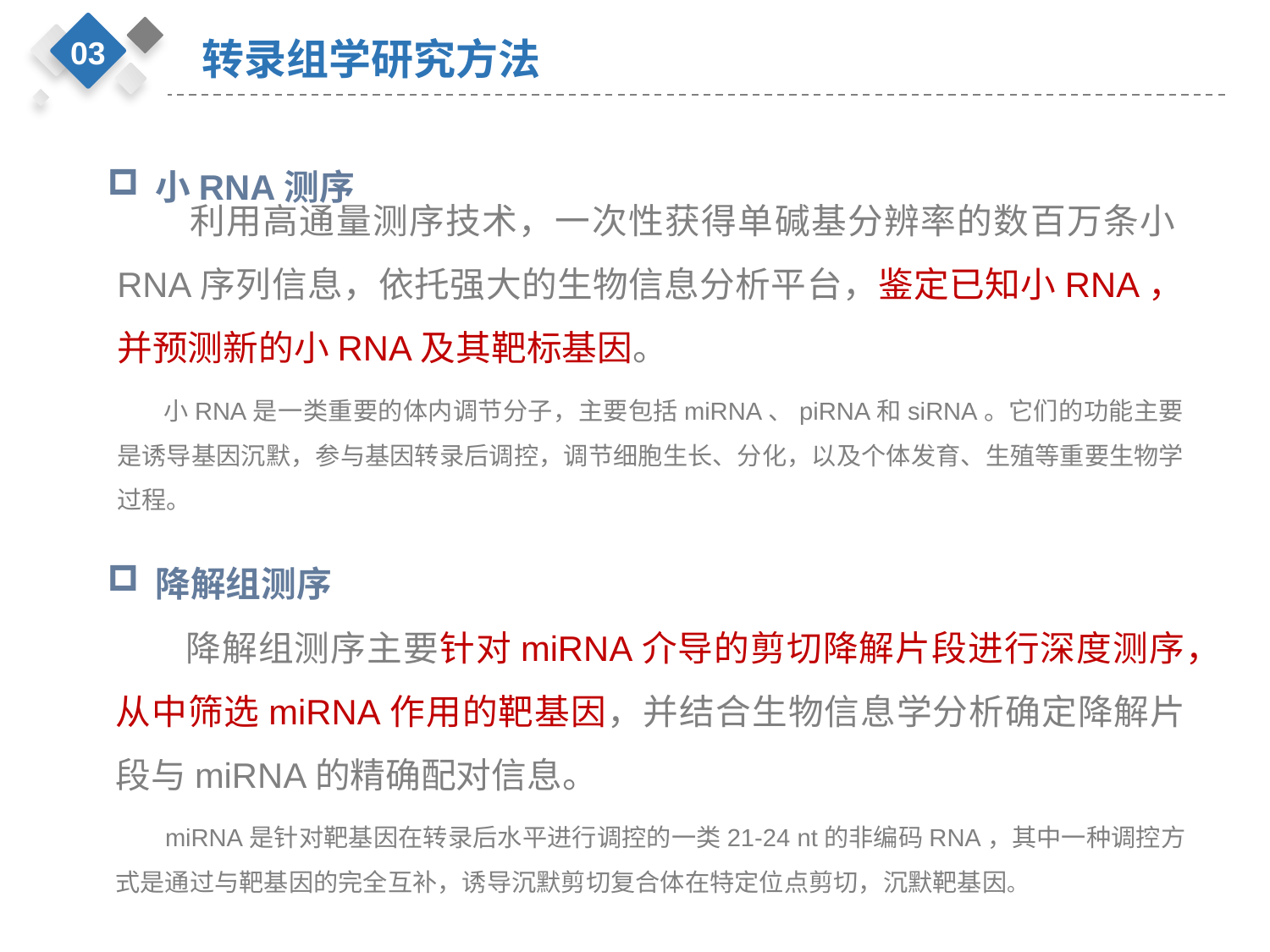

03

转录组学研究方法
小RNA测序

       利用高通量测序技术，一次性获得单碱基分辨率的数百万条小RNA序列信息，依托强大的生物信息分析平台，鉴定已知小RNA，并预测新的小RNA及其靶标基因。

       小RNA是一类重要的体内调节分子，主要包括miRNA、piRNA和siRNA。它们的功能主要是诱导基因沉默，参与基因转录后调控，调节细胞生长、分化，以及个体发育、生殖等重要生物学过程。
降解组测序

       降解组测序主要针对miRNA介导的剪切降解片段进行深度测序，从中筛选miRNA作用的靶基因，并结合生物信息学分析确定降解片段与miRNA的精确配对信息。

       miRNA是针对靶基因在转录后水平进行调控的一类21-24 nt的非编码RNA，其中一种调控方式是通过与靶基因的完全互补，诱导沉默剪切复合体在特定位点剪切，沉默靶基因。